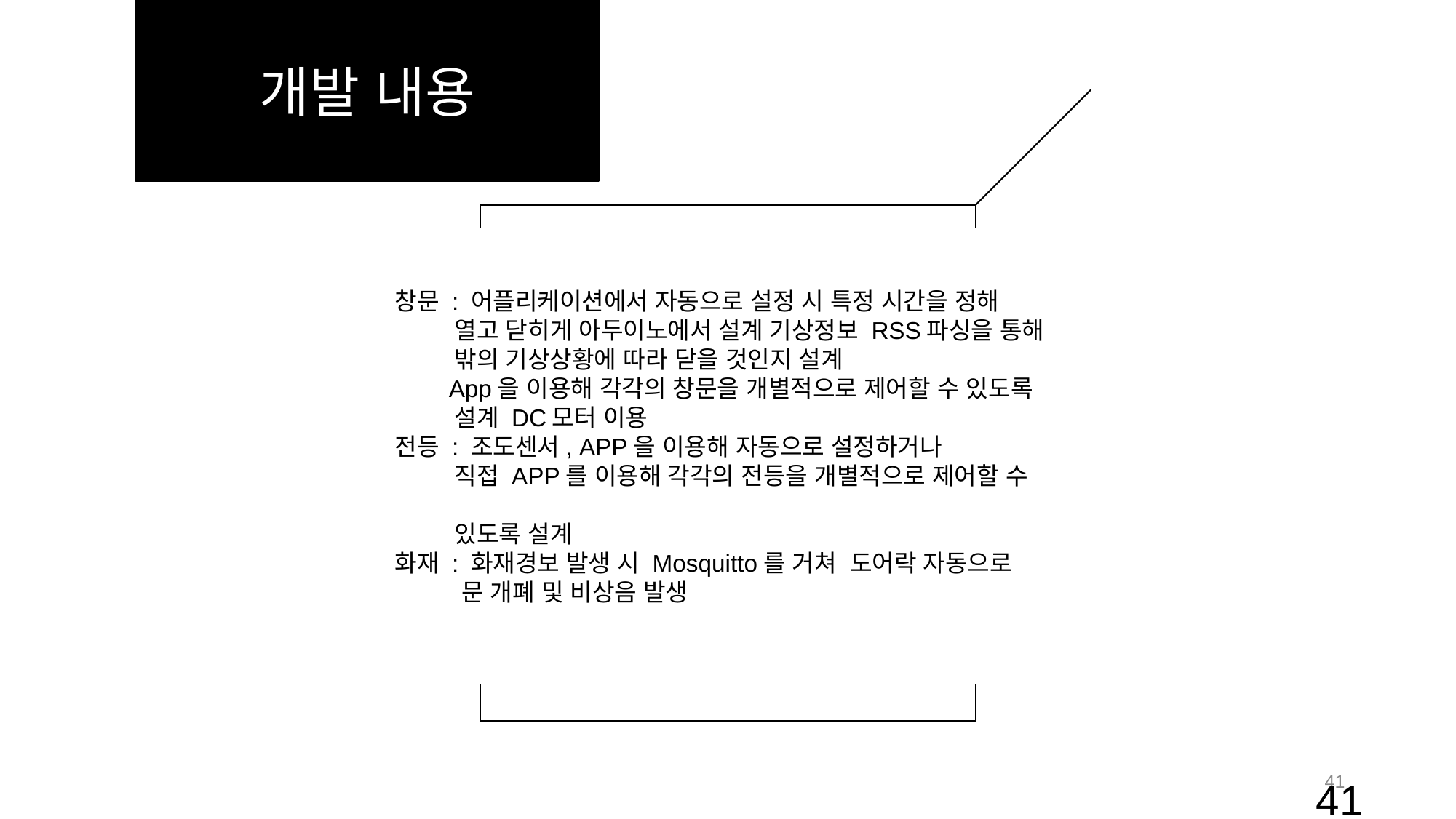

개발 내용

창문 : 어플리케이션에서 자동으로 설정 시 특정 시간을 정해
        열고 닫히게 아두이노에서 설계 기상정보 RSS파싱을 통해
        밖의 기상상황에 따라 닫을 것인지 설계
        App을 이용해 각각의 창문을 개별적으로 제어할 수 있도록
        설계 DC모터 이용
전등 : 조도센서, APP을 이용해 자동으로 설정하거나
        직접 APP를 이용해 각각의 전등을 개별적으로 제어할 수
        있도록 설계
화재 : 화재경보 발생 시 Mosquitto를 거쳐  도어락 자동으로
         문 개폐 및 비상음 발생

41
41